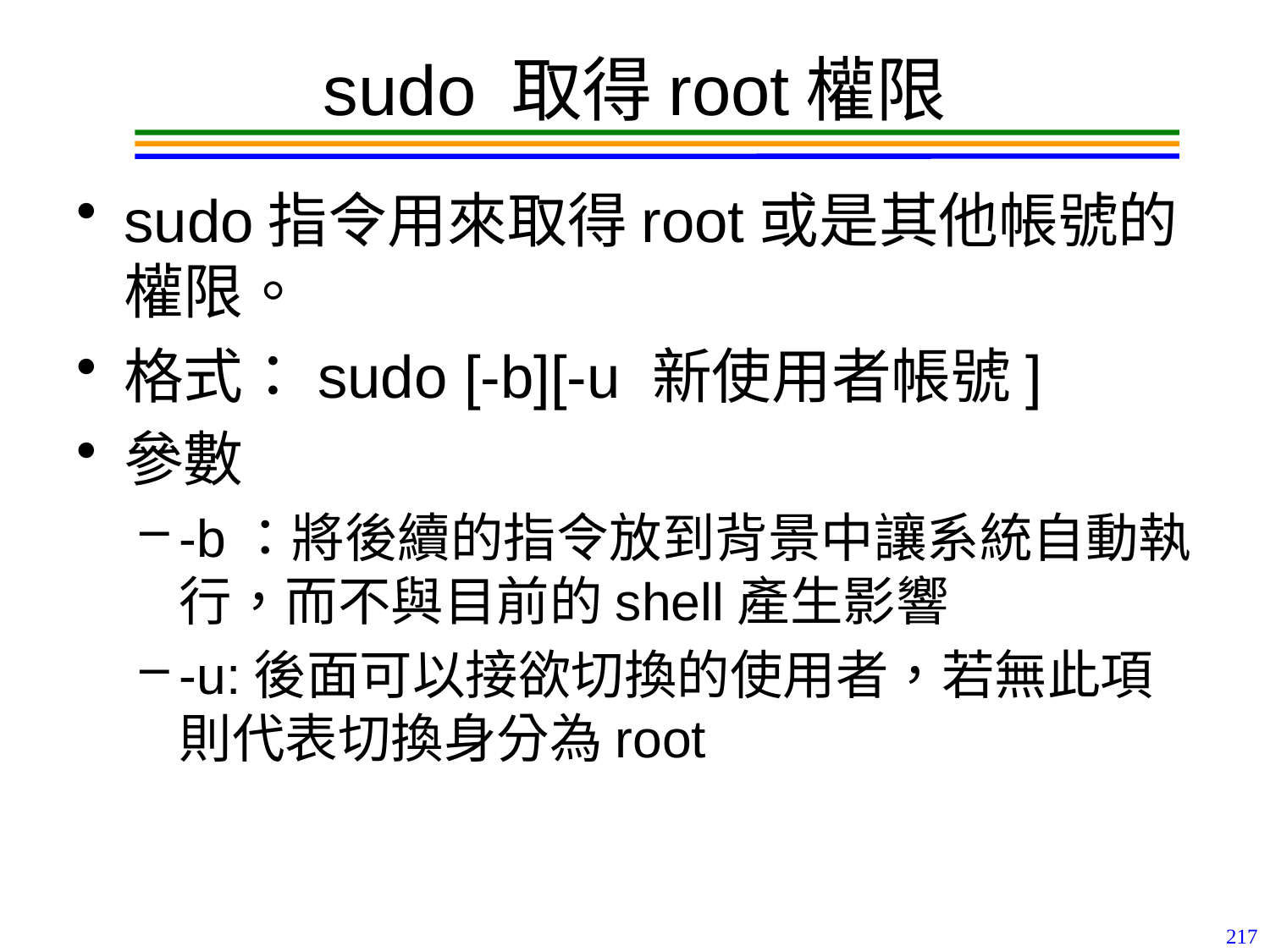

# sudo 取得root權限
sudo指令用來取得root或是其他帳號的權限。
格式：sudo [-b][-u 新使用者帳號]
參數
-b：將後續的指令放到背景中讓系統自動執行，而不與目前的shell產生影響
-u:後面可以接欲切換的使用者，若無此項則代表切換身分為root
217